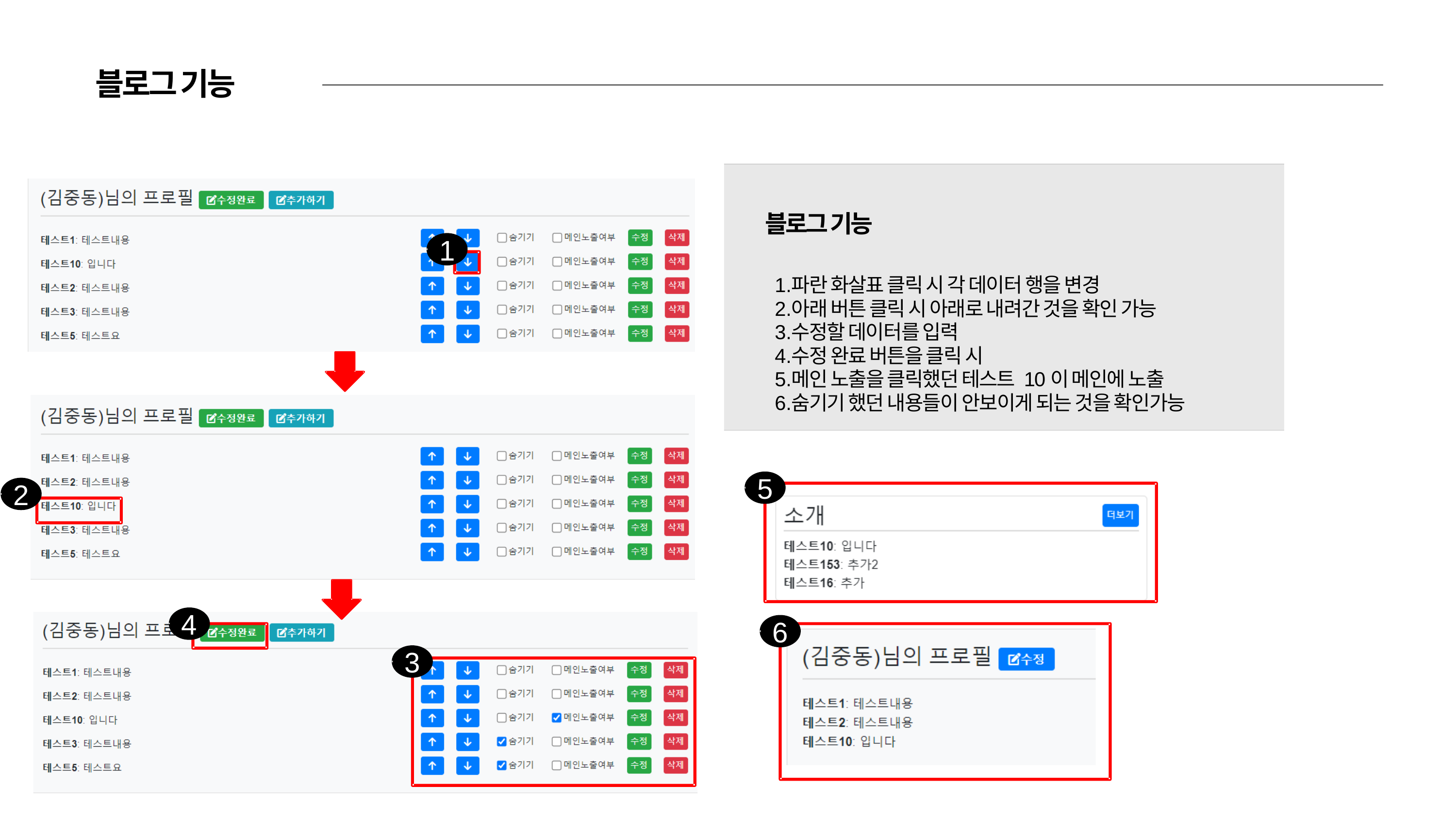

블로그 기능

블로그 기능

1

파란 화살표 클릭 시 각 데이터 행을 변경
아래 버튼 클릭 시 아래로 내려간 것을 확인 가능
수정할 데이터를 입력
수정 완료 버튼을 클릭 시
메인 노출을 클릭했던 테스트 10이 메인에 노출
숨기기 했던 내용들이 안보이게 되는 것을 확인가능

5

2

4

6

3